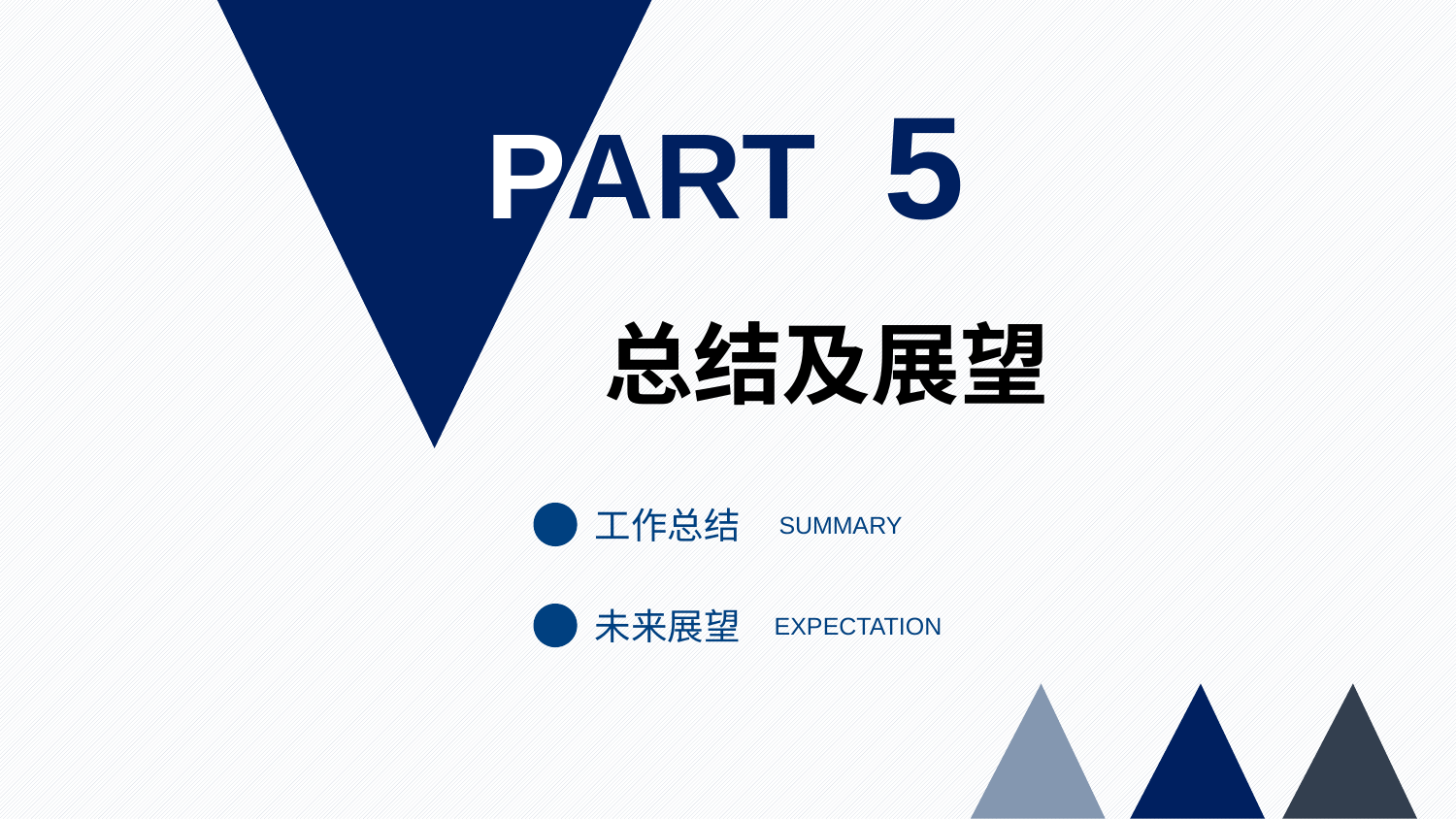

PART  5
总结及展望
工作总结
SUMMARY

未来展望
EXPECTATION